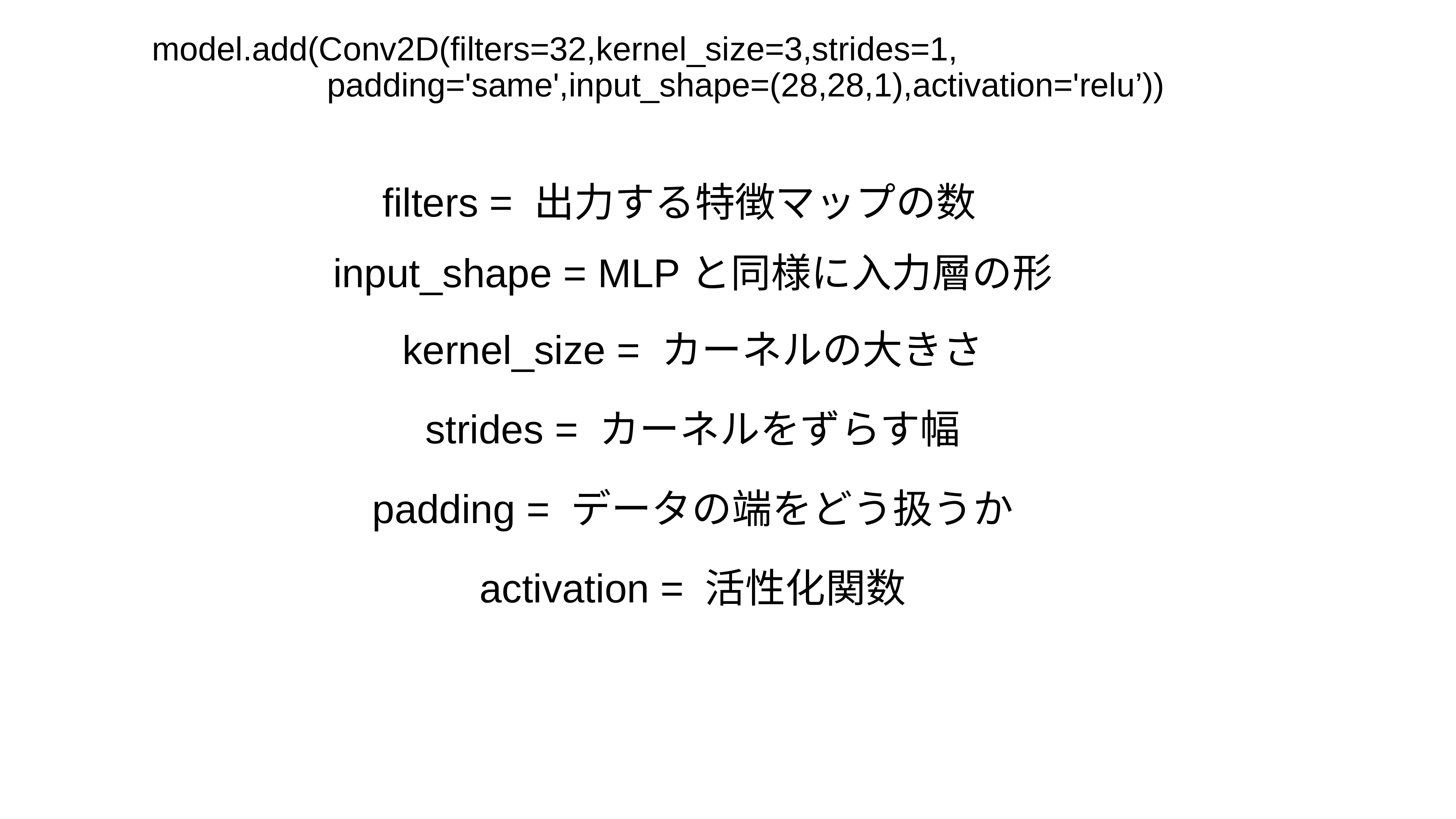

model.add(Conv2D(filters=32,kernel_size=3,strides=1,
　　　　　padding='same',input_shape=(28,28,1),activation='relu’))
filters = 出力する特徴マップの数
input_shape = MLPと同様に入力層の形
kernel_size = カーネルの大きさ
strides = カーネルをずらす幅
padding = データの端をどう扱うか
activation = 活性化関数